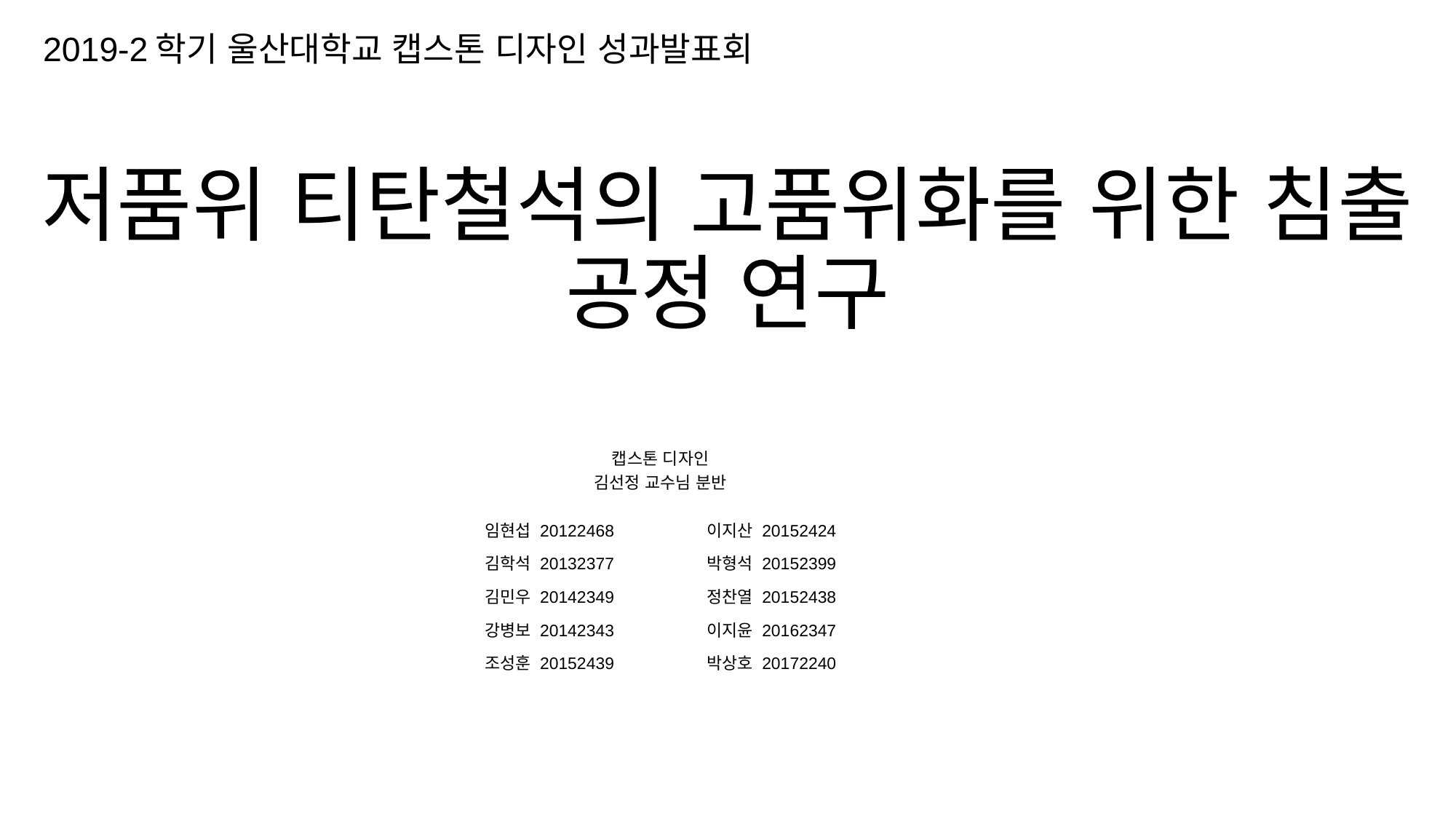

2019-2학기 울산대학교 캡스톤 디자인 성과발표회
# 저품위 티탄철석의 고품위화를 위한 침출 공정 연구
캡스톤 디자인
김선정 교수님 분반
임현섭 20122468
김학석 20132377
김민우 20142349
강병보 20142343
조성훈 20152439

이지산 20152424
박형석 20152399
정찬열 20152438
이지윤 20162347
박상호 20172240